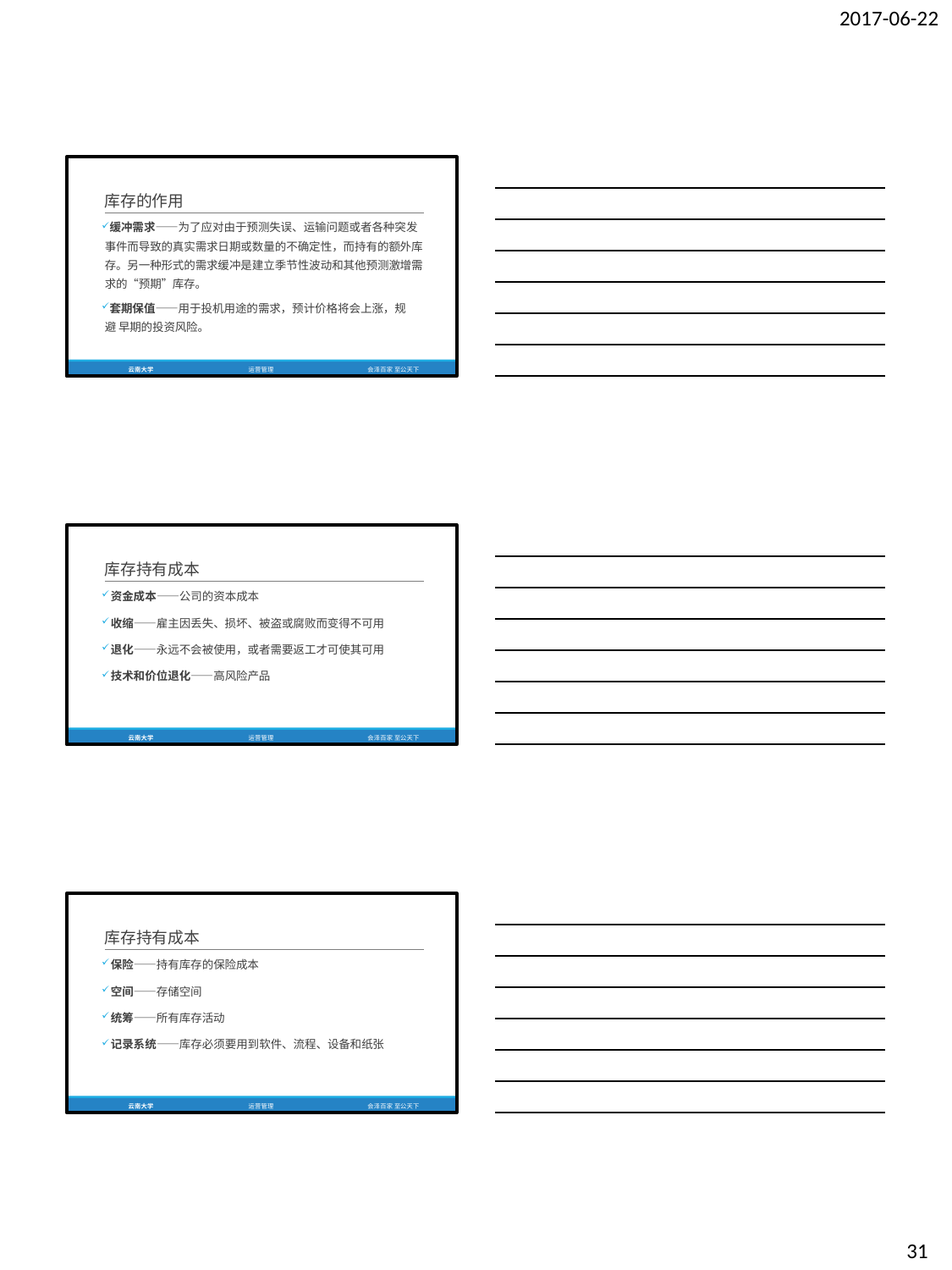

2017-06-22

库存的作用
缓冲需求——为了应对由于预测失误、运输问题或者各种突发 事件而导致的真实需求日期或数量的不确定性，而持有的额外库 存。另一种形式的需求缓冲是建立季节性波动和其他预测激增需 求的“预期”库存。
套期保值——用于投机用途的需求，预计价格将会上涨，规避 早期的投资风险。

云南大学
运营管理
会泽百家 至公天下

库存持有成本
资金成本——公司的资本成本

收缩——雇主因丢失、损坏、被盗或腐败而变得不可用

退化——永远不会被使用，或者需要返工才可使其可用

技术和价位退化——高风险产品

云南大学
运营管理
会泽百家 至公天下

库存持有成本
保险——持有库存的保险成本

空间——存储空间

统筹——所有库存活动

记录系统——库存必须要用到软件、流程、设备和纸张

云南大学
运营管理
会泽百家 至公天下

31